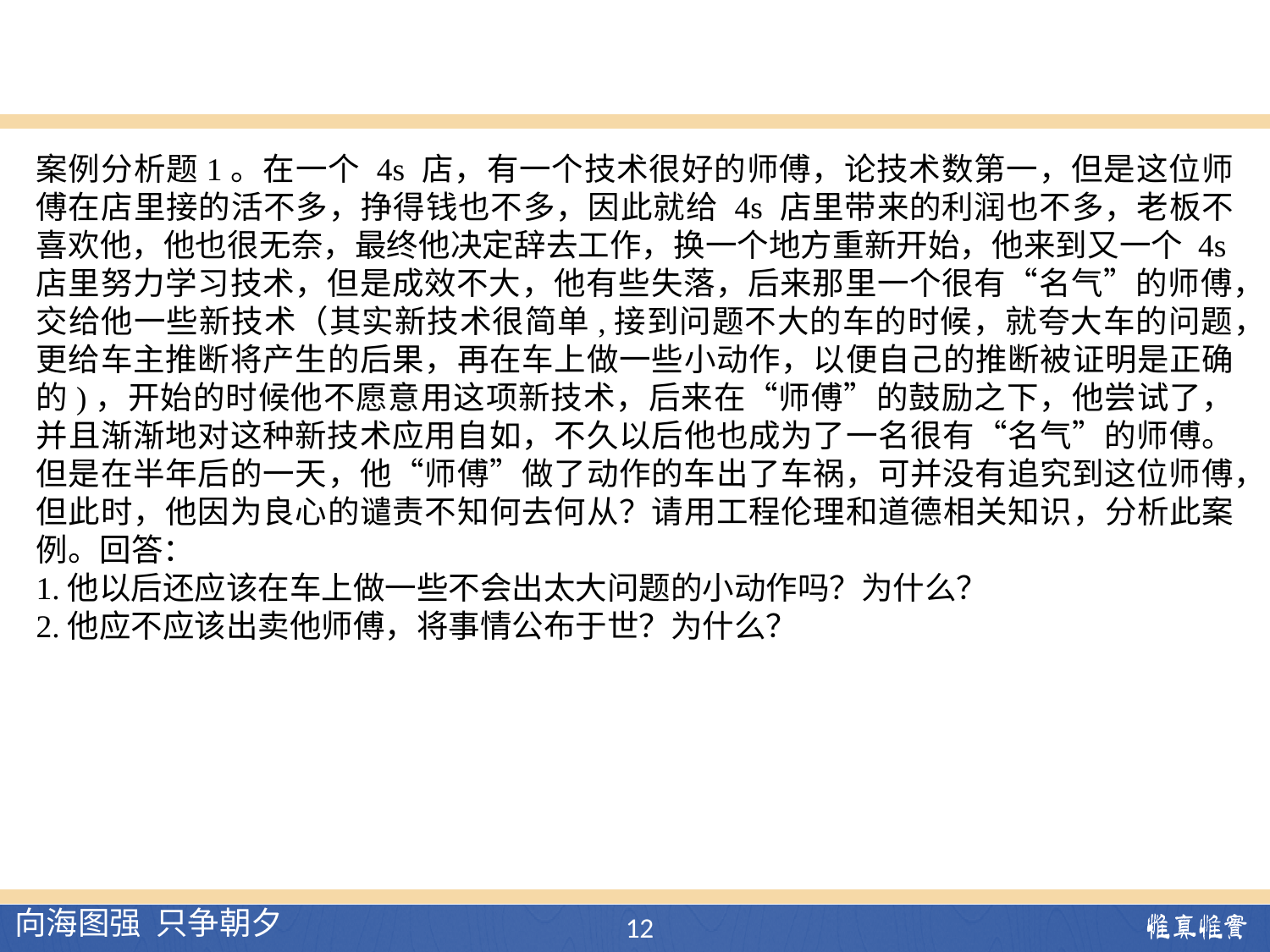

案例分析题1。在一个 4s 店，有一个技术很好的师傅，论技术数第一，但是这位师傅在店里接的活不多，挣得钱也不多，因此就给 4s 店里带来的利润也不多，老板不喜欢他，他也很无奈，最终他决定辞去工作，换一个地方重新开始，他来到又一个 4s店里努力学习技术，但是成效不大，他有些失落，后来那里一个很有“名气”的师傅，交给他一些新技术（其实新技术很简单,接到问题不大的车的时候，就夸大车的问题，更给车主推断将产生的后果，再在车上做一些小动作，以便自己的推断被证明是正确的)，开始的时候他不愿意用这项新技术，后来在“师傅”的鼓励之下，他尝试了，并且渐渐地对这种新技术应用自如，不久以后他也成为了一名很有“名气”的师傅。但是在半年后的一天，他“师傅”做了动作的车出了车祸，可并没有追究到这位师傅，但此时，他因为良心的谴责不知何去何从？请用工程伦理和道德相关知识，分析此案例。回答：
1.他以后还应该在车上做一些不会出太大问题的小动作吗？为什么？
2.他应不应该出卖他师傅，将事情公布于世？为什么？
12